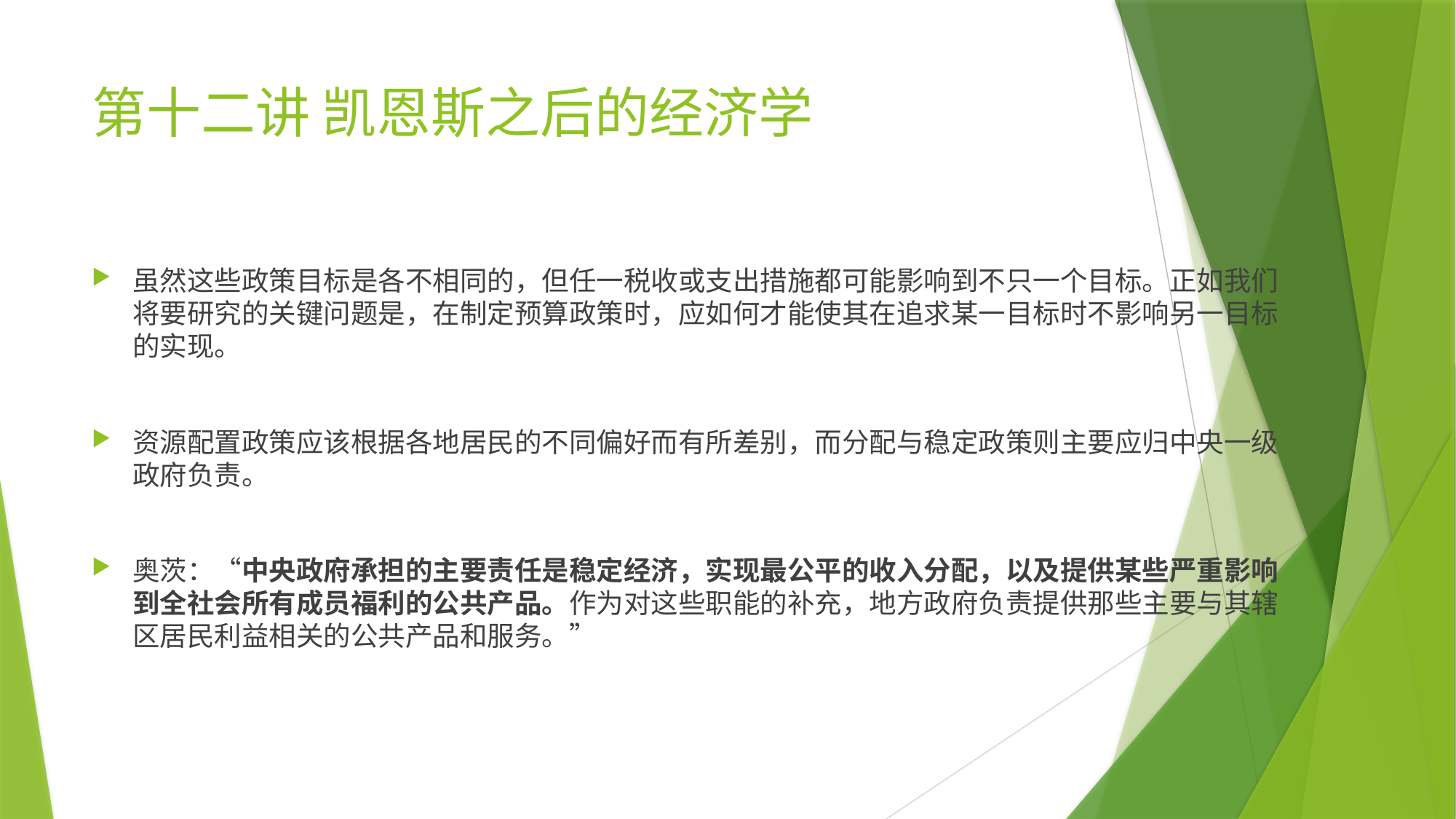

# 第十二讲 凯恩斯之后的经济学
虽然这些政策目标是各不相同的，但任一税收或支出措施都可能影响到不只一个目标。正如我们将要研究的关键问题是，在制定预算政策时，应如何才能使其在追求某一目标时不影响另一目标的实现。

资源配置政策应该根据各地居民的不同偏好而有所差别，而分配与稳定政策则主要应归中央一级政府负责。

奥茨：“中央政府承担的主要责任是稳定经济，实现最公平的收入分配，以及提供某些严重影响到全社会所有成员福利的公共产品。作为对这些职能的补充，地方政府负责提供那些主要与其辖区居民利益相关的公共产品和服务。”